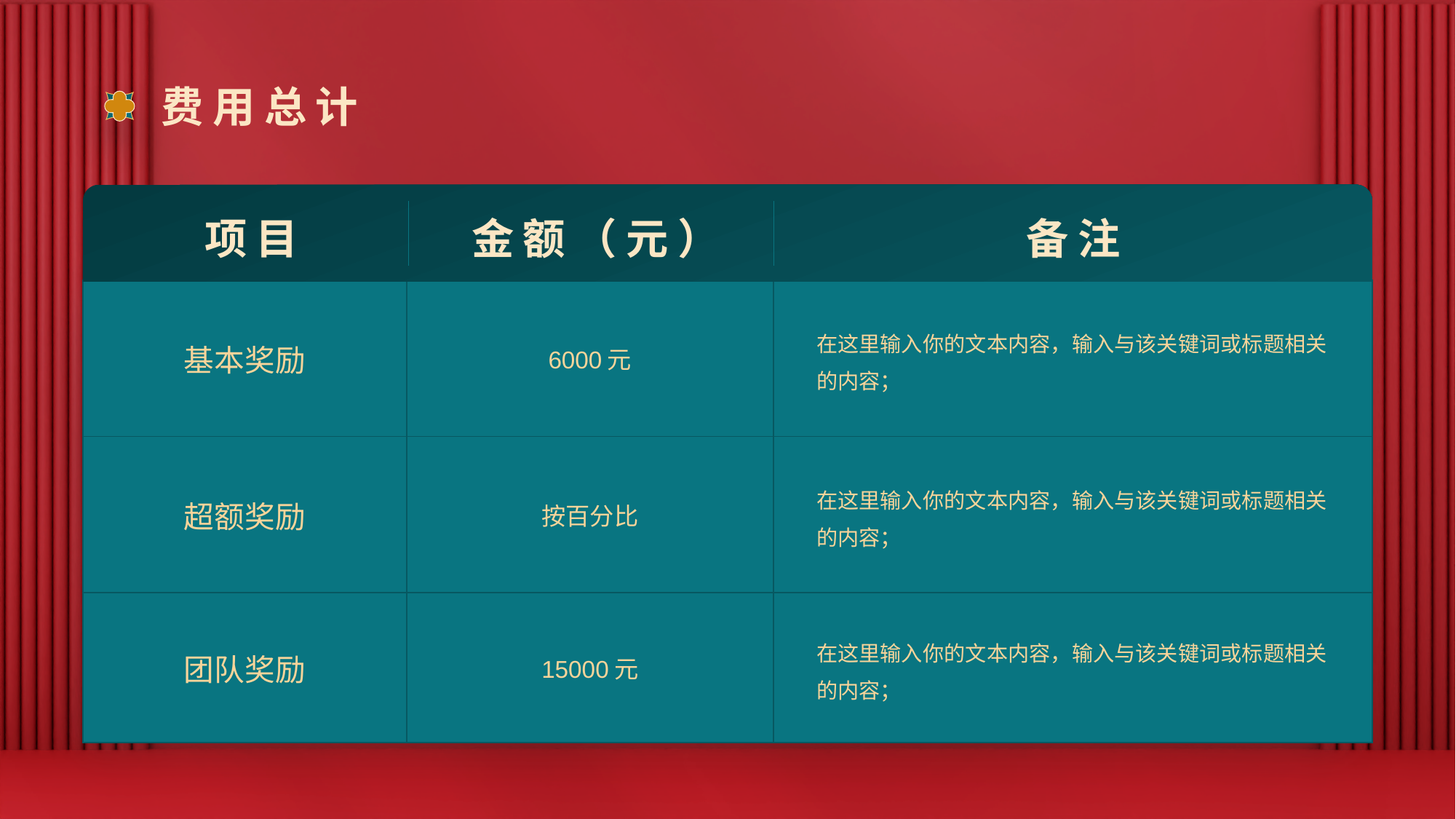

# 费用总计

项目
金额（元）
备注
| 基本奖励 | 6000元 | 在这里输入你的文本内容，输入与该关键词或标题相关的内容； |
| --- | --- | --- |
| 超额奖励 | 按百分比 | 在这里输入你的文本内容，输入与该关键词或标题相关的内容； |
| 团队奖励 | 15000元 | 在这里输入你的文本内容，输入与该关键词或标题相关的内容； |